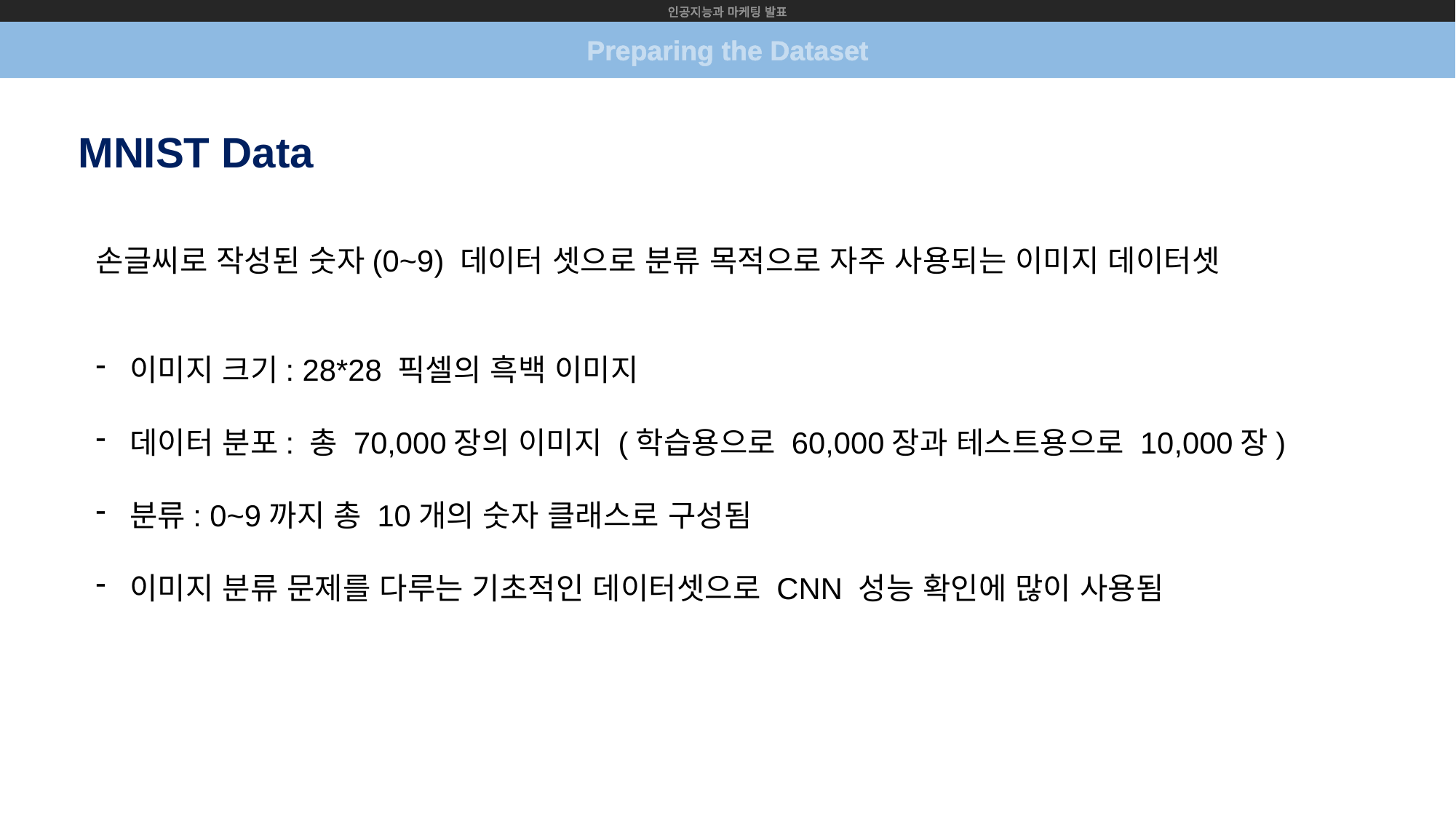

인공지능과 마케팅 발표

Preparing the Dataset
MNIST Data

손글씨로 작성된 숫자(0~9) 데이터 셋으로 분류 목적으로 자주 사용되는 이미지 데이터셋

이미지 크기: 28*28 픽셀의 흑백 이미지
데이터 분포: 총 70,000장의 이미지 (학습용으로 60,000장과 테스트용으로 10,000장)
분류: 0~9까지 총 10개의 숫자 클래스로 구성됨
이미지 분류 문제를 다루는 기초적인 데이터셋으로 CNN 성능 확인에 많이 사용됨